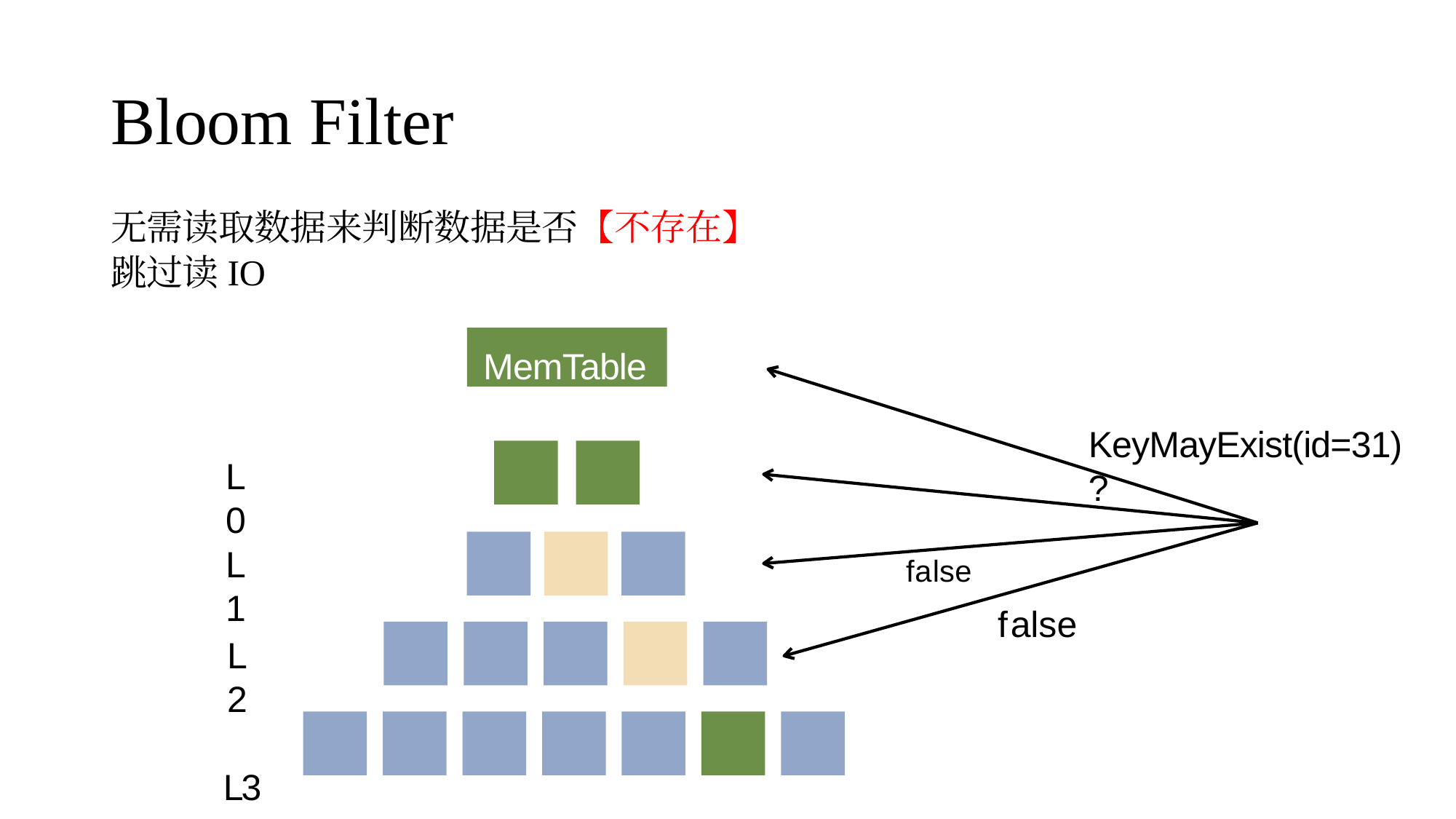

# Bloom Filter
无需读取数据来判断数据是否【不存在】
跳过读IO
MemTable

KeyMayExist(id=31) ?

L0

L1
false
false

L2

L3